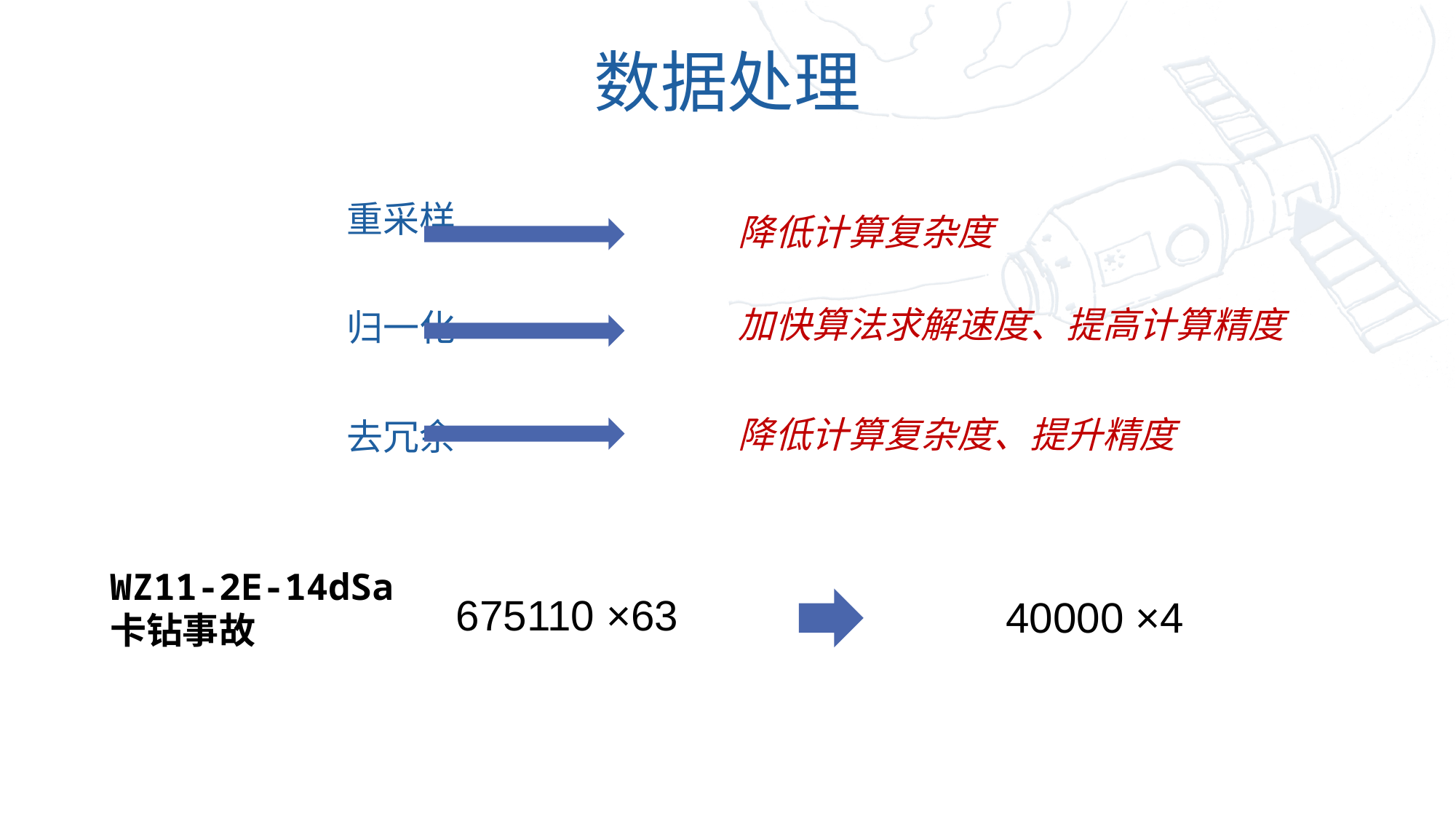

# 数据处理
降低计算复杂度
重采样

归一化

去冗余

加快算法求解速度、提高计算精度

降低计算复杂度、提升精度

WZ11-2E-14dSa
卡钻事故
675110 ×63
40000 ×4